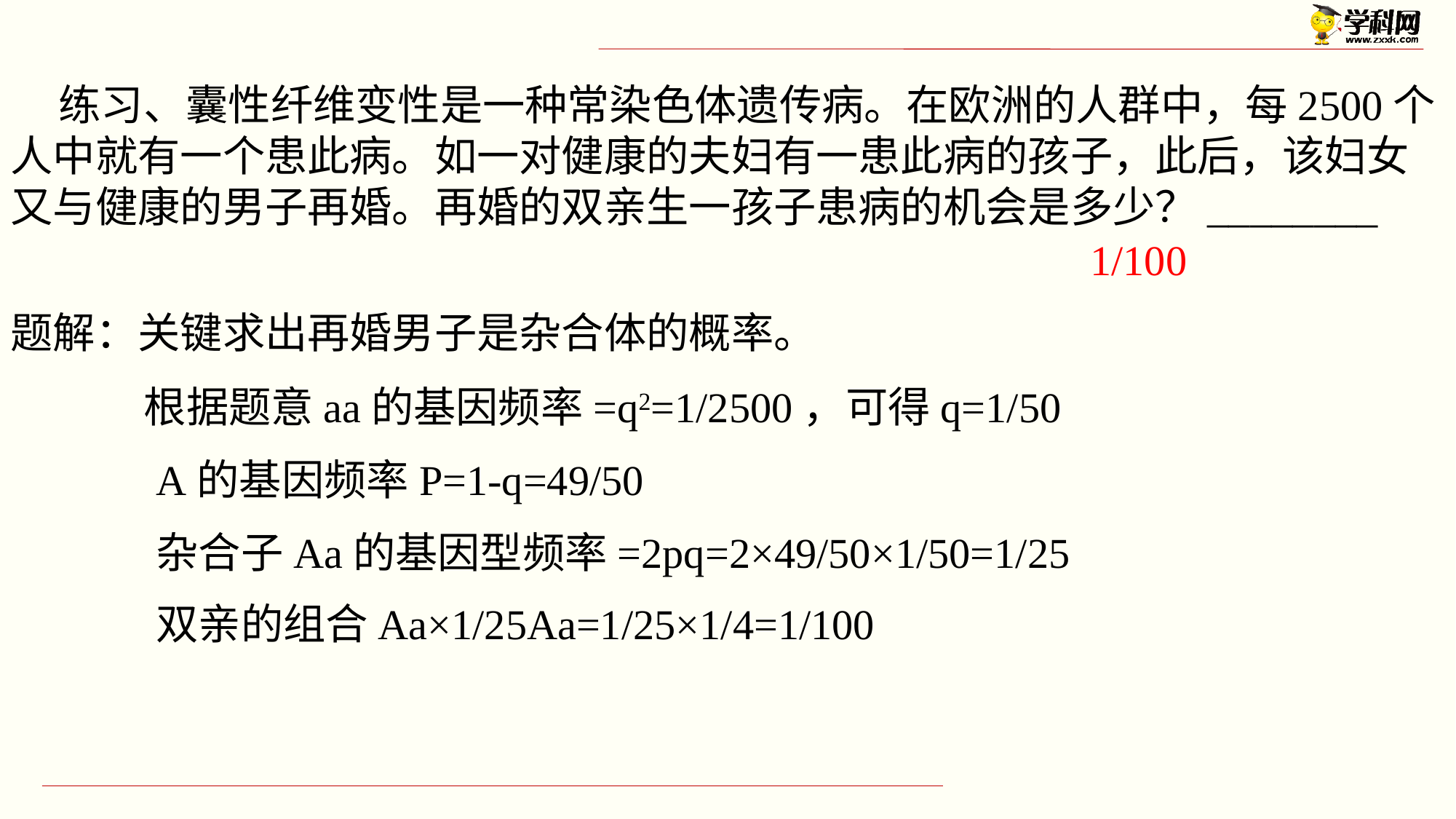

练习、囊性纤维变性是一种常染色体遗传病。在欧洲的人群中，每2500个人中就有一个患此病。如一对健康的夫妇有一患此病的孩子，此后，该妇女又与健康的男子再婚。再婚的双亲生一孩子患病的机会是多少？________
1/100
题解：关键求出再婚男子是杂合体的概率。
根据题意aa的基因频率=q2=1/2500，可得q=1/50
A的基因频率P=1-q=49/50
杂合子Aa的基因型频率=2pq=2×49/50×1/50=1/25
双亲的组合Aa×1/25Aa=1/25×1/4=1/100